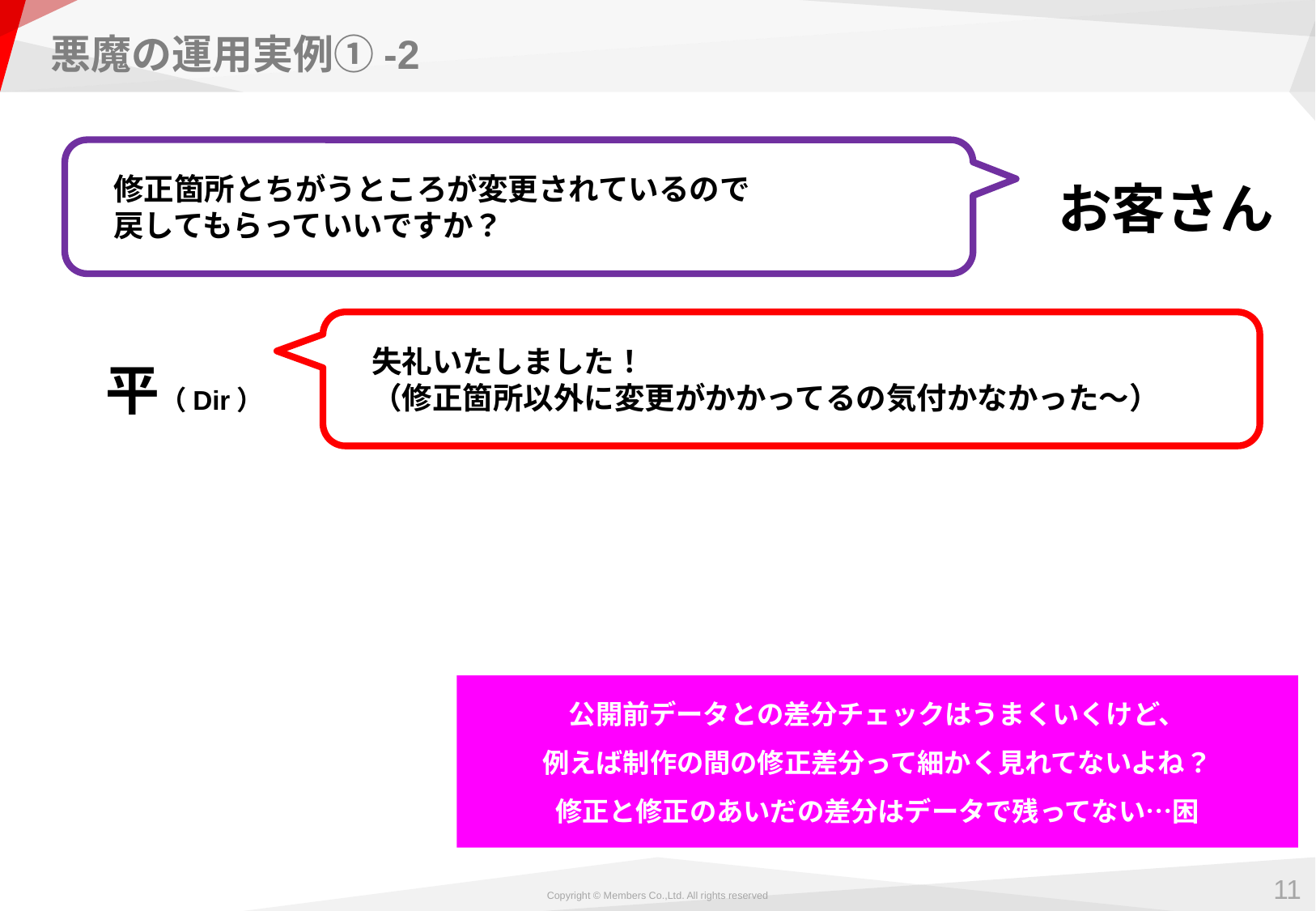

# 悪魔の運用実例①-2
　修正箇所とちがうところが変更されているので
　戻してもらっていいですか？
 お客さん
　失礼いたしました！
　（修正箇所以外に変更がかかってるの気付かなかった～）
平（Dir）
公開前データとの差分チェックはうまくいくけど、
例えば制作の間の修正差分って細かく見れてないよね？
修正と修正のあいだの差分はデータで残ってない…困